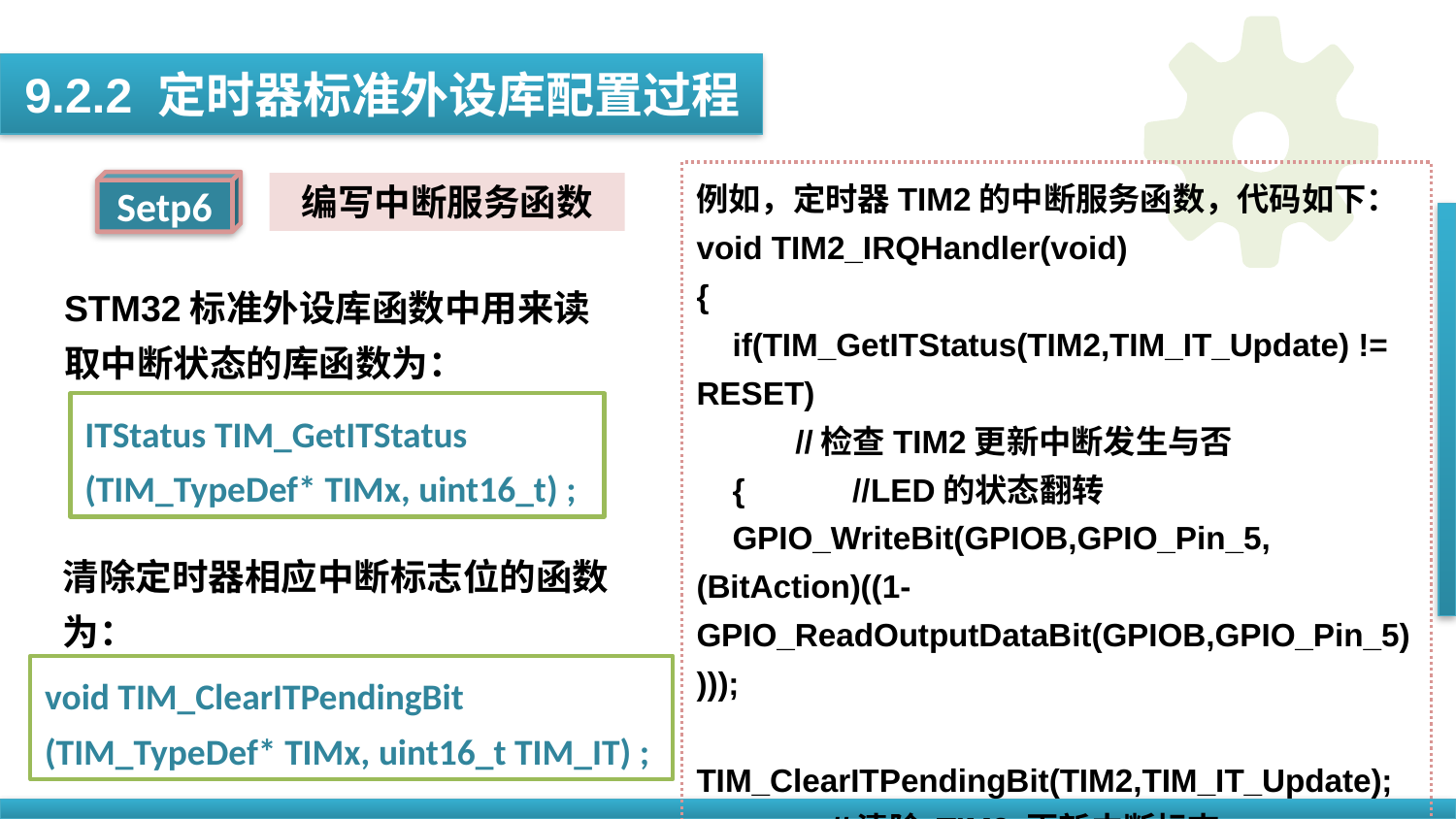

9.2.2 定时器标准外设库配置过程
例如，定时器TIM2的中断服务函数，代码如下：
void TIM2_IRQHandler(void)
{
    if(TIM_GetITStatus(TIM2,TIM_IT_Update) != RESET)
           //检查TIM2更新中断发生与否
    {            //LED的状态翻转
    GPIO_WriteBit(GPIOB,GPIO_Pin_5,(BitAction)((1- GPIO_ReadOutputDataBit(GPIOB,GPIO_Pin_5))));
        TIM_ClearITPendingBit(TIM2,TIM_IT_Update);
               //清除 TIM2 更新中断标志
    }
}
Setp6
编写中断服务函数
STM32标准外设库函数中用来读取中断状态的库函数为：
ITStatus TIM_GetITStatus (TIM_TypeDef* TIMx, uint16_t) ;
清除定时器相应中断标志位的函数为：
void TIM_ClearITPendingBit (TIM_TypeDef* TIMx, uint16_t TIM_IT) ;